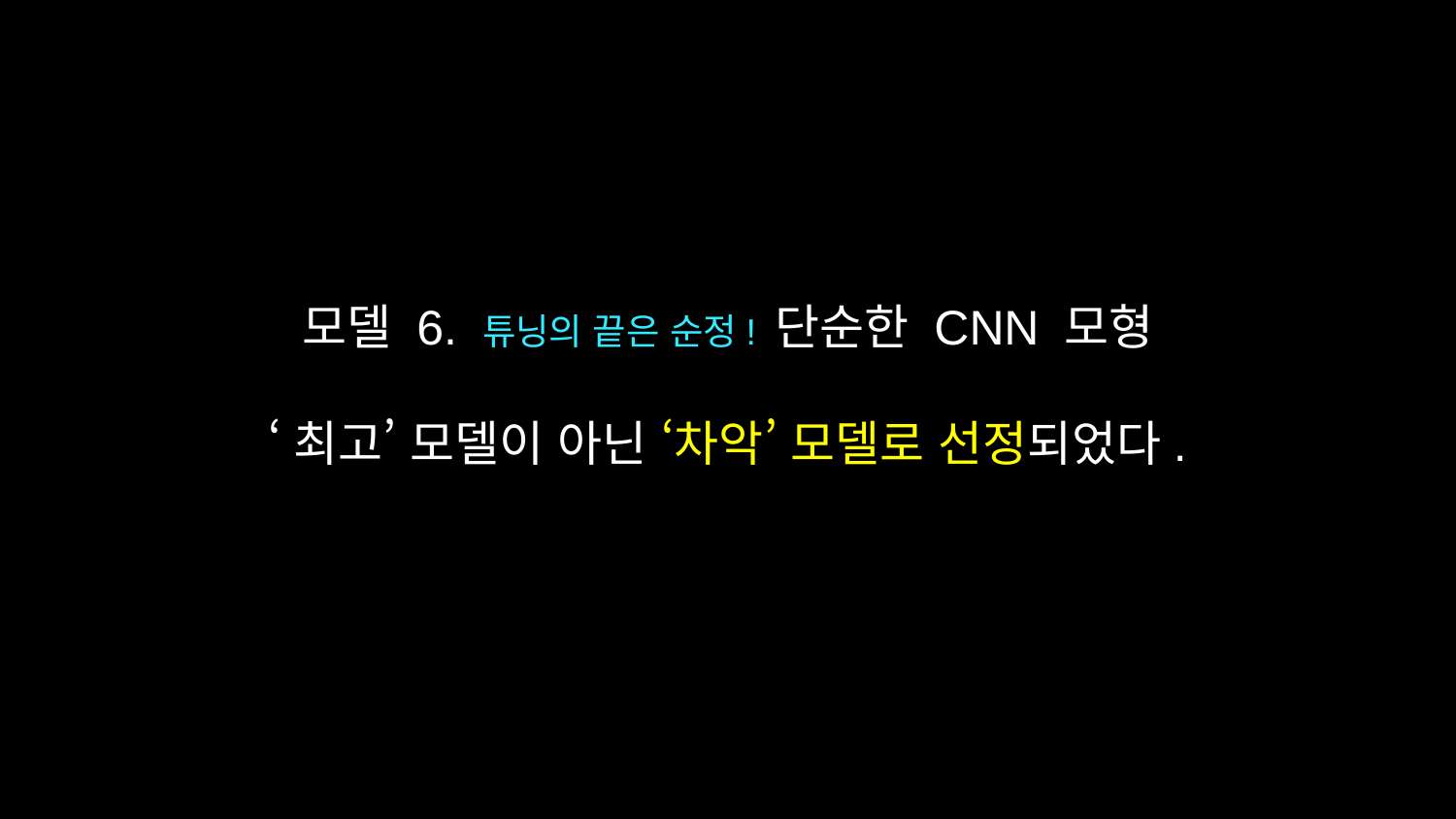

모델 6. 튜닝의 끝은 순정! 단순한 CNN 모형

‘최고’ 모델이 아닌 ‘차악’ 모델로 선정되었다.